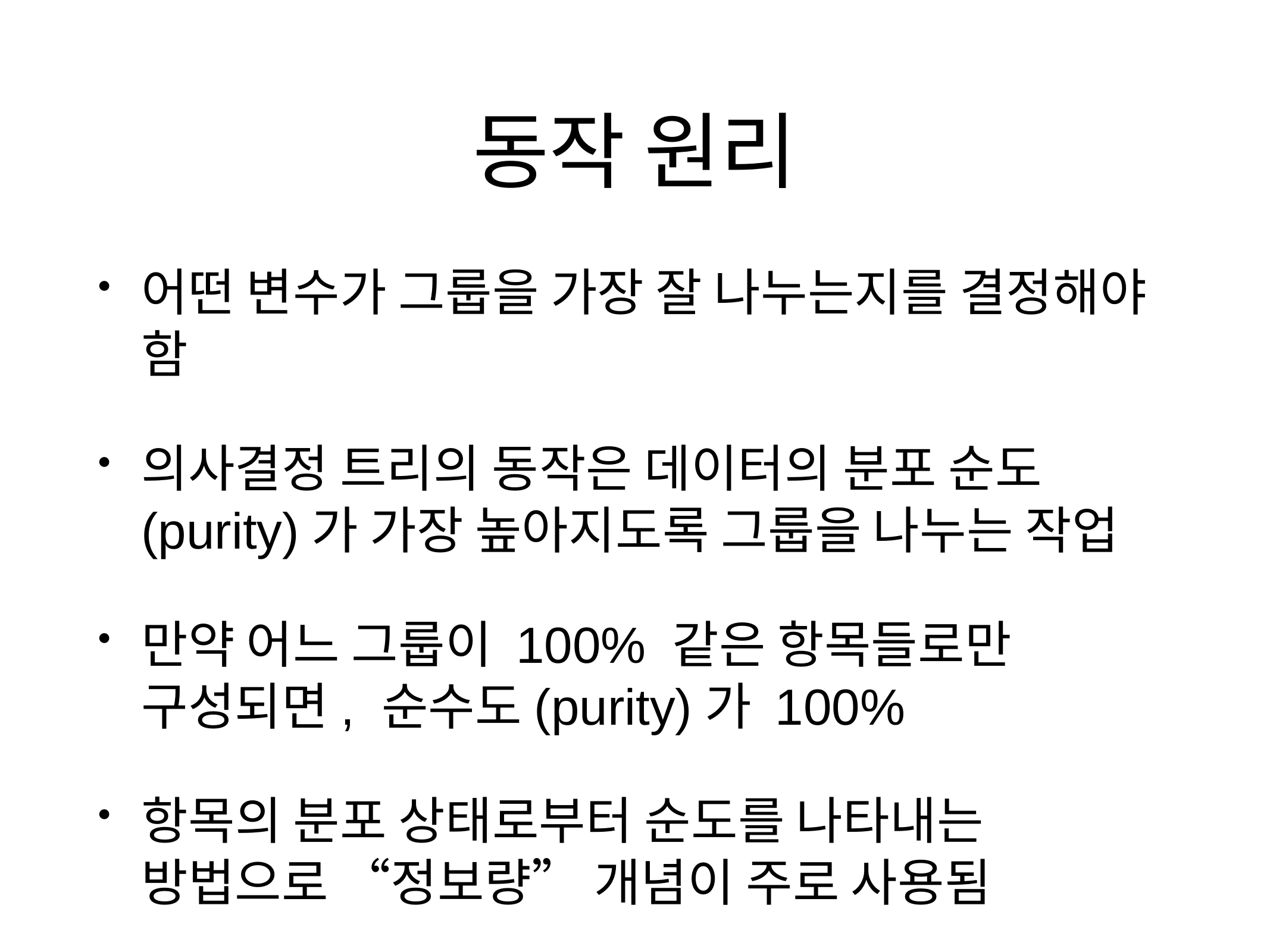

# 동작 원리
어떤 변수가 그룹을 가장 잘 나누는지를 결정해야 함
의사결정 트리의 동작은 데이터의 분포 순도(purity)가 가장 높아지도록 그룹을 나누는 작업
만약 어느 그룹이 100% 같은 항목들로만 구성되면, 순수도(purity)가 100%
항목의 분포 상태로부터 순도를 나타내는 방법으로 “정보량” 개념이 주로 사용됨
184